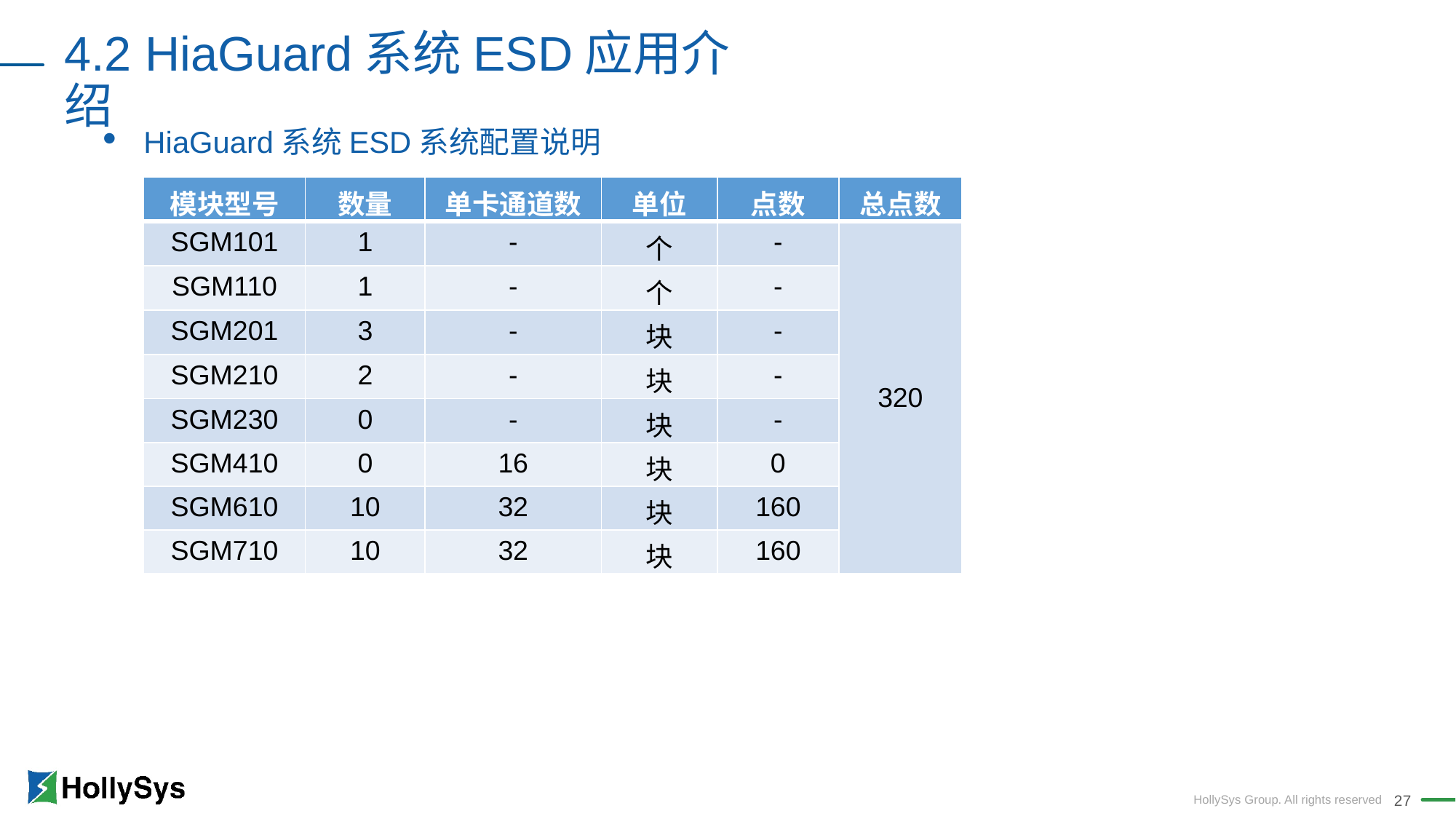

4.2 HiaGuard系统ESD应用介绍
HiaGuard系统ESD系统配置说明
| 模块型号 | 数量 | 单卡通道数 | 单位 | 点数 | 总点数 |
| --- | --- | --- | --- | --- | --- |
| SGM101 | 1 | - | 个 | - | 320 |
| SGM110 | 1 | - | 个 | - |  |
| SGM201 | 3 | - | 块 | - |  |
| SGM210 | 2 | - | 块 | - |  |
| SGM230 | 0 | - | 块 | - |  |
| SGM410 | 0 | 16 | 块 | 0 |  |
| SGM610 | 10 | 32 | 块 | 160 |  |
| SGM710 | 10 | 32 | 块 | 160 |  |